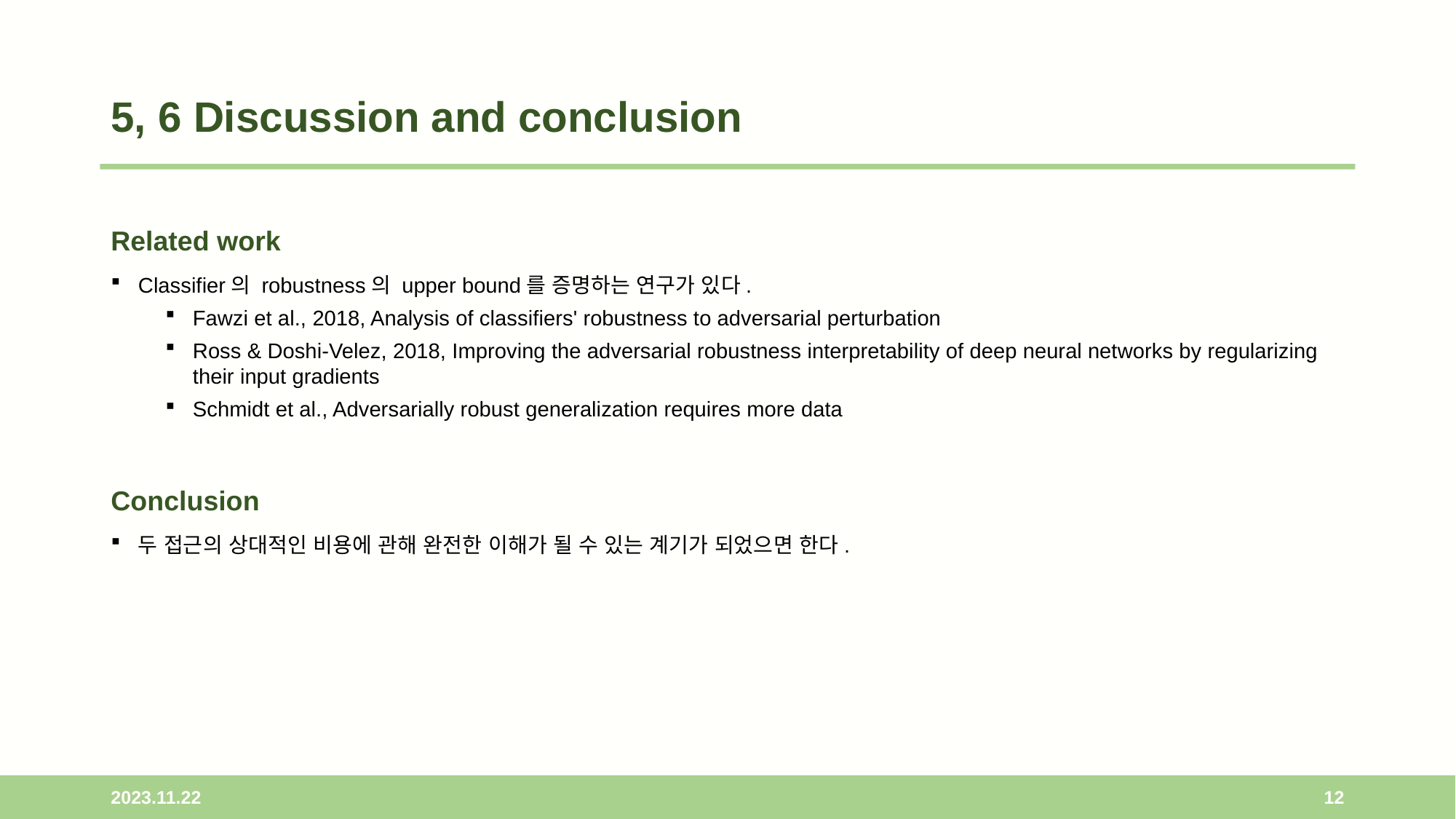

# 5, 6 Discussion and conclusion
Related work
Classifier의 robustness의 upper bound를 증명하는 연구가 있다.
Fawzi et al., 2018, Analysis of classifiers' robustness to adversarial perturbation
Ross & Doshi-Velez, 2018, Improving the adversarial robustness interpretability of deep neural networks by regularizing their input gradients
Schmidt et al., Adversarially robust generalization requires more data

Conclusion
두 접근의 상대적인 비용에 관해 완전한 이해가 될 수 있는 계기가 되었으면 한다.
2023.11.22
12